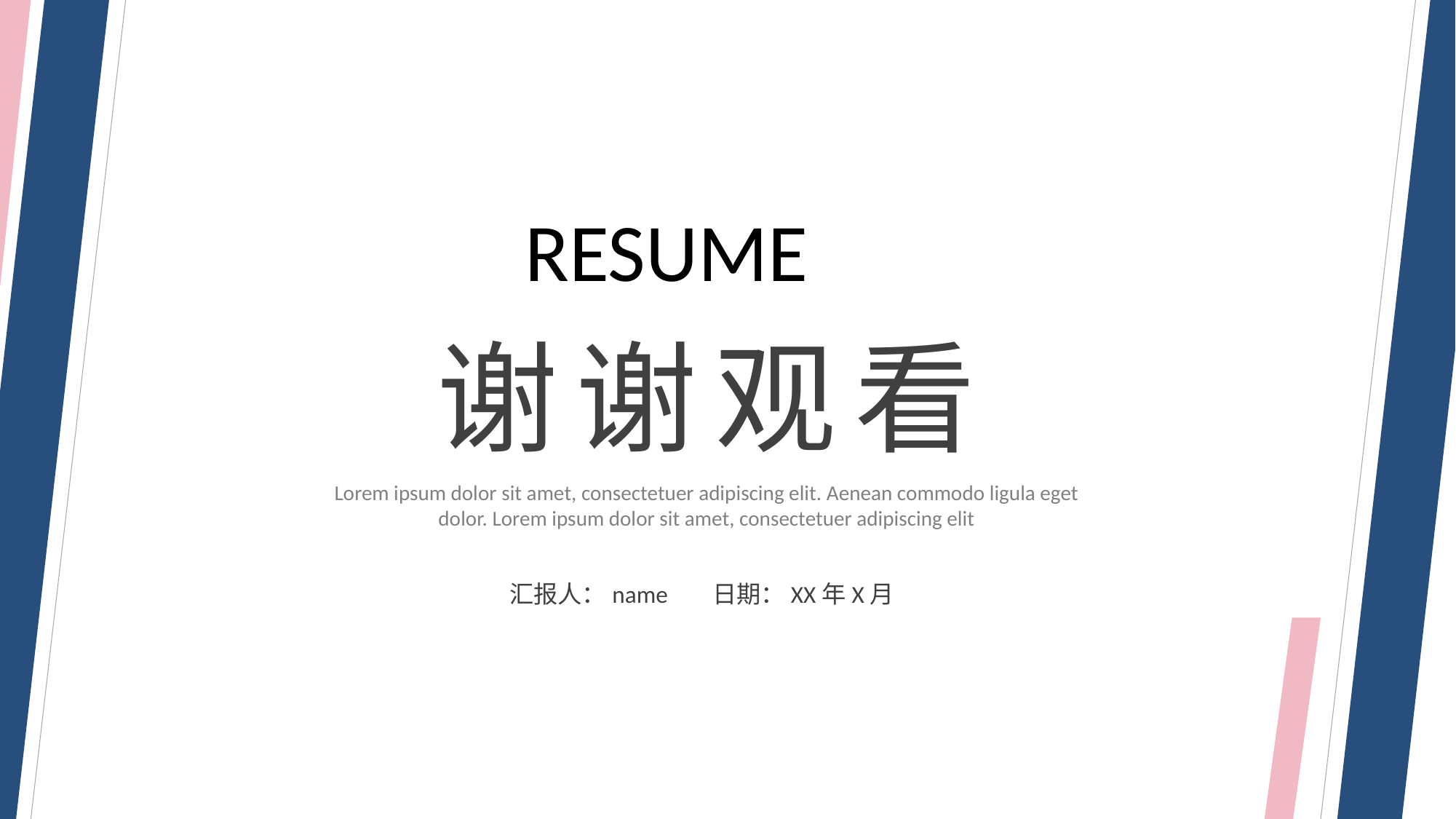

RESUME
谢谢观看
Lorem ipsum dolor sit amet, consectetuer adipiscing elit. Aenean commodo ligula eget dolor. Lorem ipsum dolor sit amet, consectetuer adipiscing elit
汇报人：name
日期：XX年X月